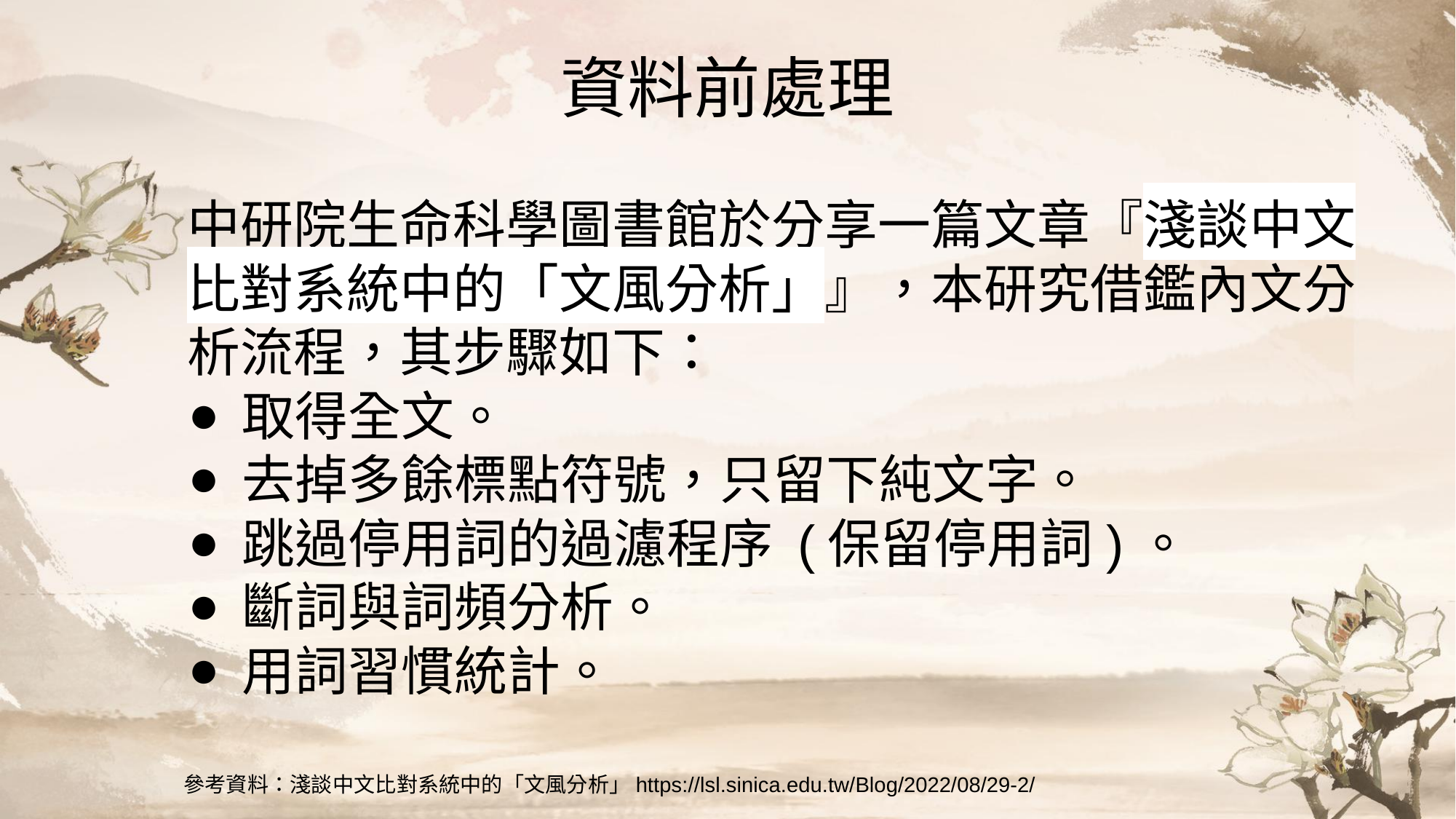

# 資料前處理
中研院生命科學圖書館於分享一篇文章『淺談中文比對系統中的「文風分析」』，本研究借鑑內文分析流程，其步驟如下：
取得全文。
去掉多餘標點符號，只留下純文字。
跳過停用詞的過濾程序 (保留停用詞)。
斷詞與詞頻分析。
用詞習慣統計。
參考資料：淺談中文比對系統中的「文風分析」https://lsl.sinica.edu.tw/Blog/2022/08/29-2/